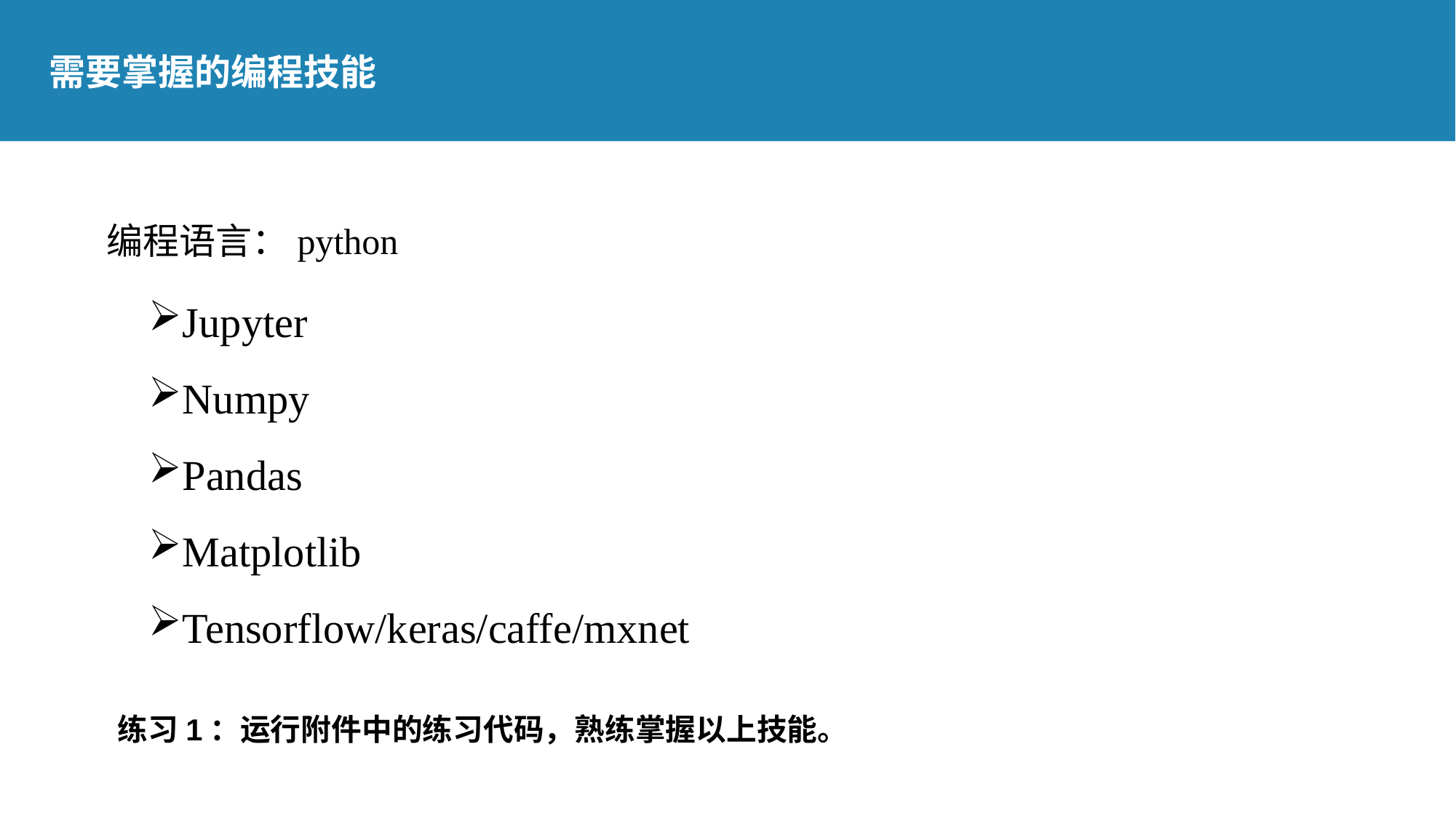

需要掌握的编程技能
编程语言：python

Jupyter
Numpy
Pandas
Matplotlib
Tensorflow/keras/caffe/mxnet
练习1：运行附件中的练习代码，熟练掌握以上技能。